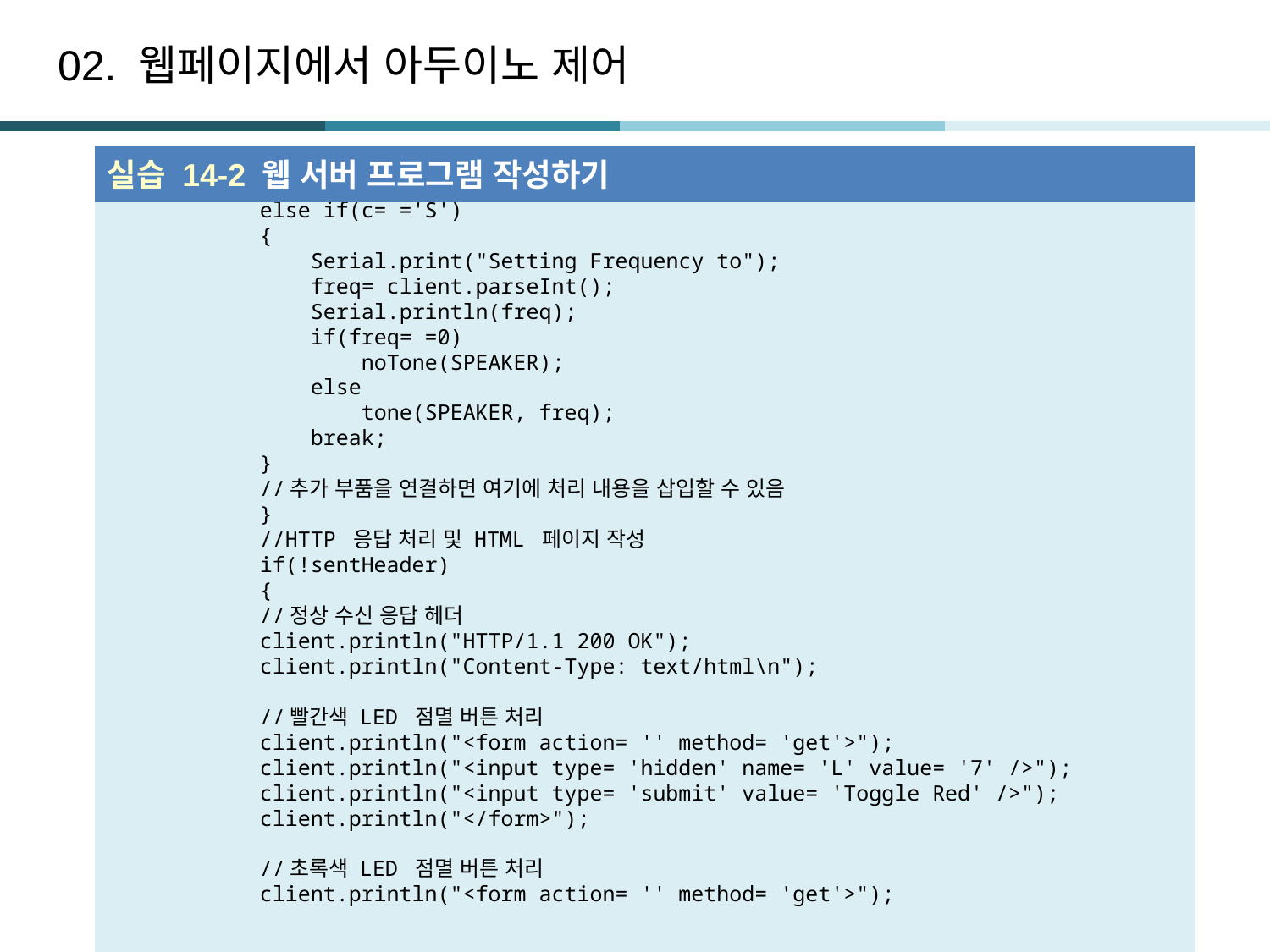

# 02. 웹페이지에서 아두이노 제어
실습 14-2 웹 서버 프로그램 작성하기
            else if(c= ='S')
            {
                Serial.print("Setting Frequency to");
                freq= client.parseInt();
                Serial.println(freq);
                if(freq= =0)
                    noTone(SPEAKER);
                else
                    tone(SPEAKER, freq);
                break;
            }
            //추가 부품을 연결하면 여기에 처리 내용을 삽입할 수 있음
            }
            //HTTP 응답 처리 및 HTML 페이지 작성
            if(!sentHeader)
            {
            //정상 수신 응답 헤더
            client.println("HTTP/1.1 200 OK");
            client.println("Content-Type: text/html\n");

            //빨간색 LED 점멸 버튼 처리
            client.println("<form action= '' method= 'get'>");
            client.println("<input type= 'hidden' name= 'L' value= '7' />");
            client.println("<input type= 'submit' value= 'Toggle Red' />");
            client.println("</form>");

            //초록색 LED 점멸 버튼 처리
            client.println("<form action= '' method= 'get'>");